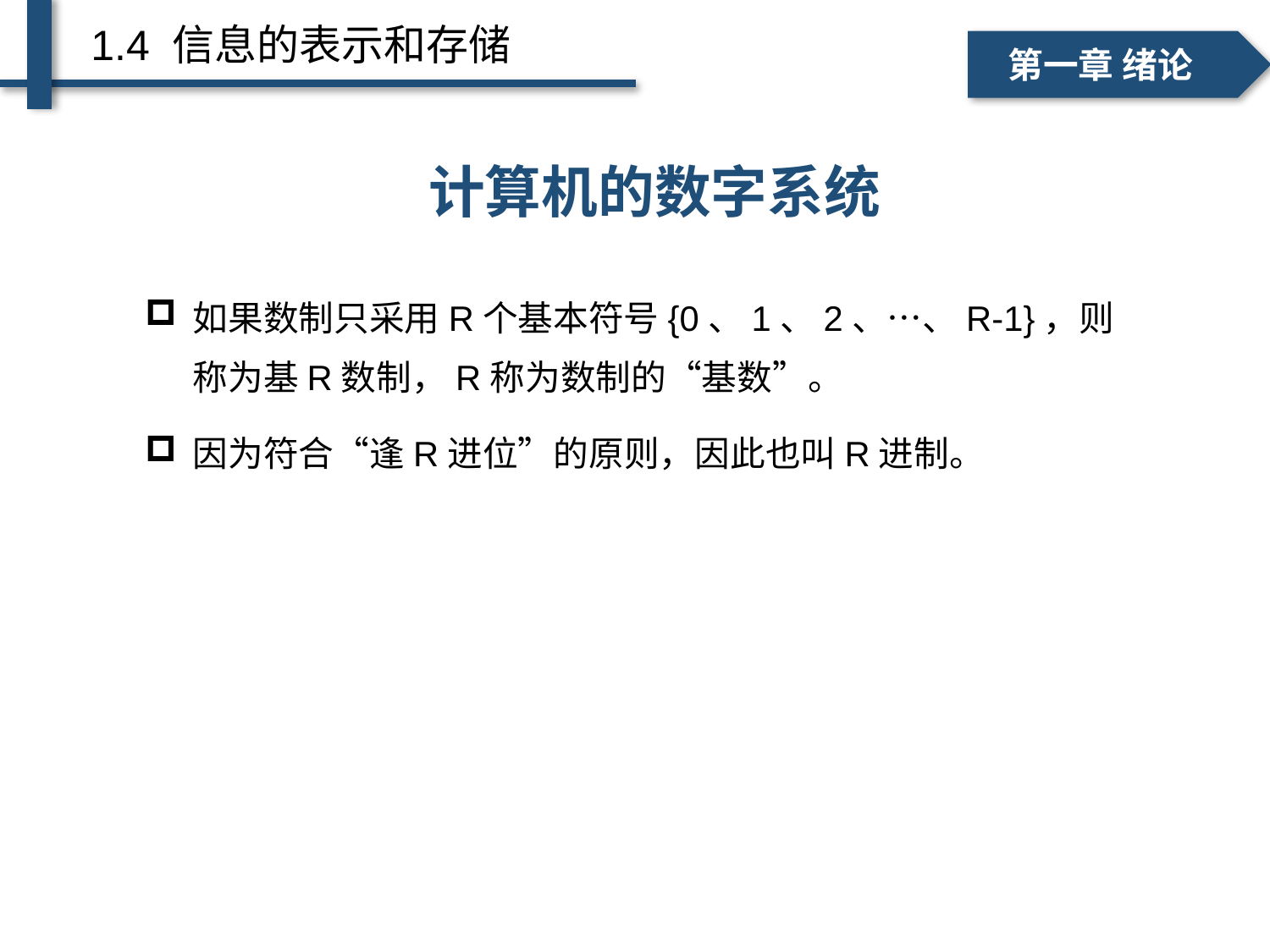

1.4 信息的表示和存储

一、个人简介
二、学术成绩

第一章 绪论
# 计算机的数字系统
维护

计算机的数字系统
如果数制只采用R个基本符号{0、1、2、…、R-1}，则称为基R数制，R称为数制的“基数”。
因为符合“逢R进位”的原则，因此也叫R进制。
46